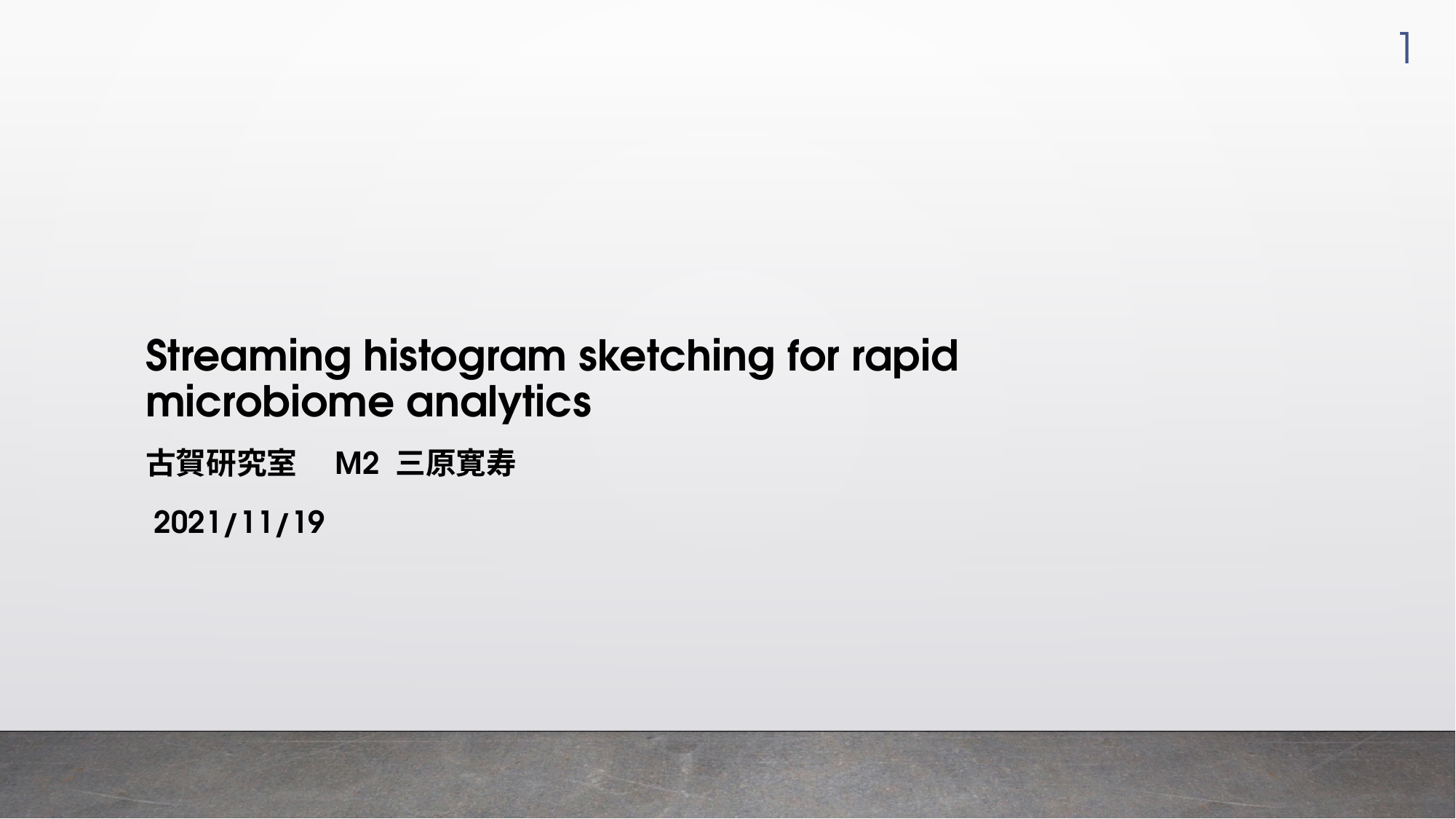

1
# Streaming histogram sketching for rapid microbiome analytics
古賀研究室　M2 三原寛寿
 2021/11/19